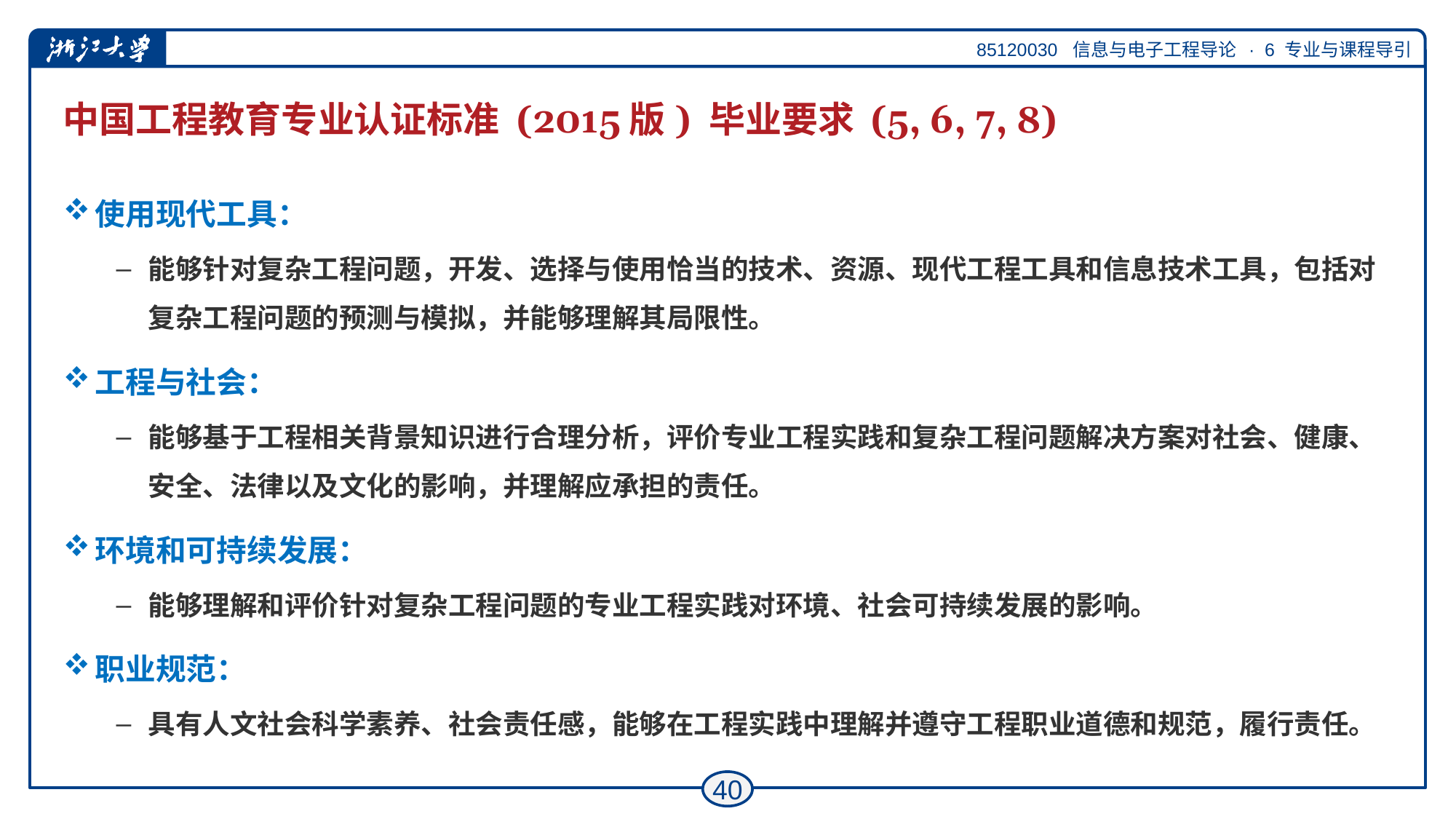

# 中国工程教育专业认证标准 (2015版) 毕业要求 (5, 6, 7, 8)
使用现代工具：
能够针对复杂工程问题，开发、选择与使用恰当的技术、资源、现代工程工具和信息技术工具，包括对复杂工程问题的预测与模拟，并能够理解其局限性。
工程与社会：
能够基于工程相关背景知识进行合理分析，评价专业工程实践和复杂工程问题解决方案对社会、健康、安全、法律以及文化的影响，并理解应承担的责任。
环境和可持续发展：
能够理解和评价针对复杂工程问题的专业工程实践对环境、社会可持续发展的影响。
职业规范：
具有人文社会科学素养、社会责任感，能够在工程实践中理解并遵守工程职业道德和规范，履行责任。